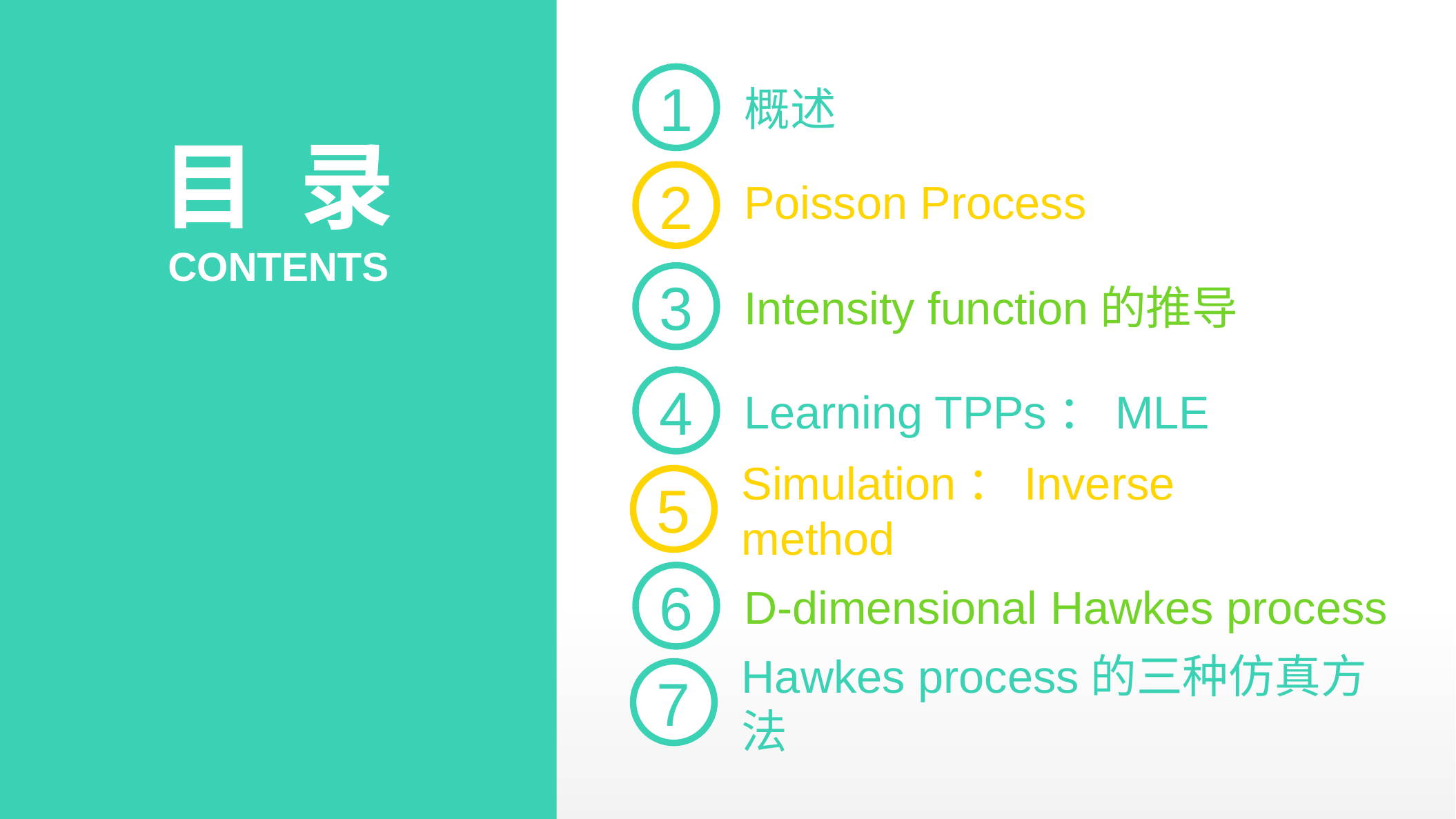

1
概述
目  录
2
Poisson Process
CONTENTS
3
Intensity function的推导
4
Learning TPPs：MLE
5
Simulation：Inverse method
6
D-dimensional Hawkes process
7
Hawkes process的三种仿真方法